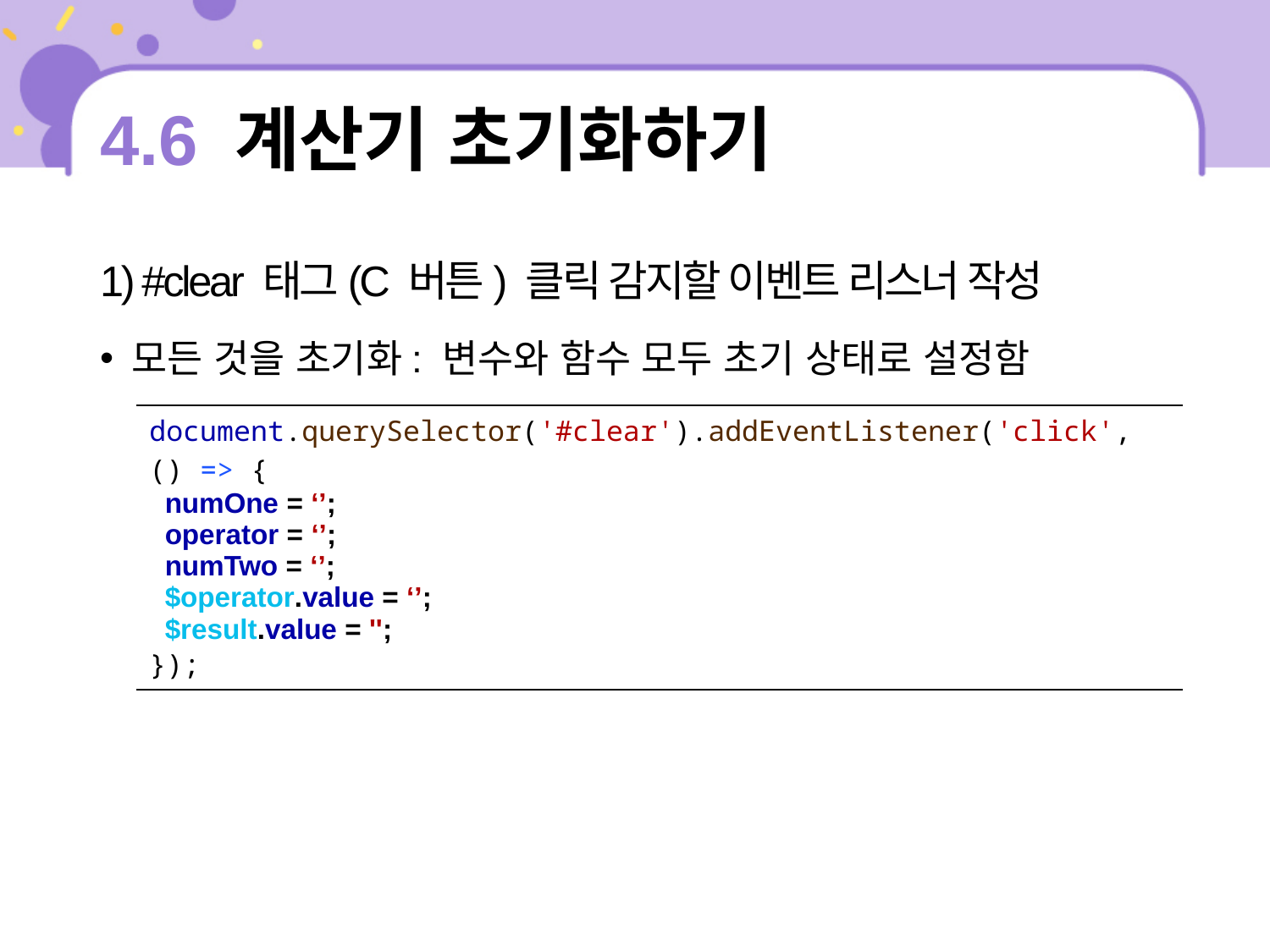

# 4.6 계산기 초기화하기
1) #clear 태그(C 버튼) 클릭 감지할 이벤트 리스너 작성
모든 것을 초기화: 변수와 함수 모두 초기 상태로 설정함

| document.querySelector('#clear').addEventListener('click', () => { numOne = ‘’; operator = ‘’; numTwo = ‘’; $operator.value = ‘’; $result.value = ''; }); |
| --- |